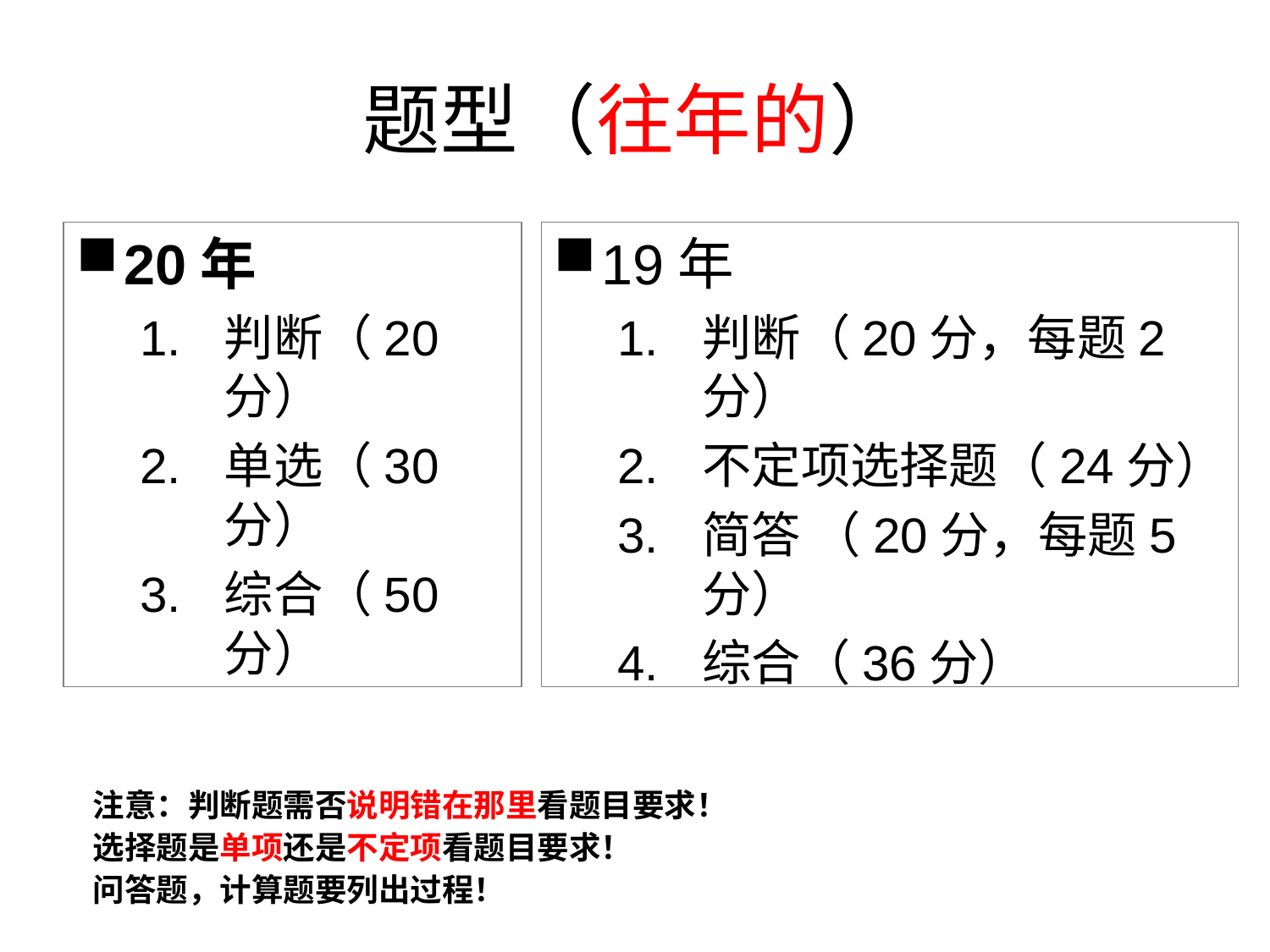

# 题型（往年的）
20年
判断（20分）
单选（30分）
综合（50分）

19年
判断（20分，每题2分）
不定项选择题（24分）
简答 （20分，每题5分）
综合（36分）
注意：判断题需否说明错在那里看题目要求！
选择题是单项还是不定项看题目要求！
问答题，计算题要列出过程！